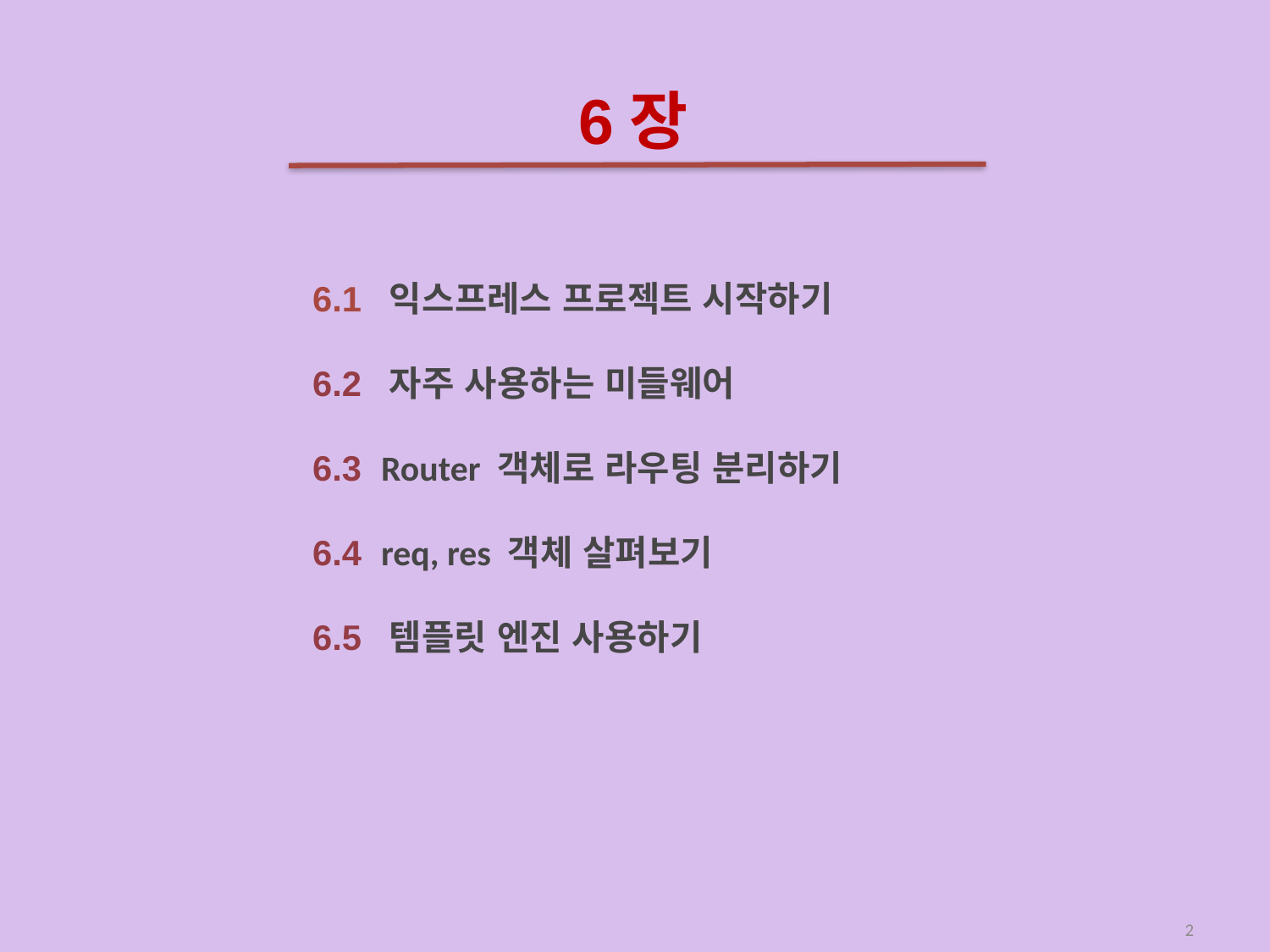

# 6장
6.1  익스프레스 프로젝트 시작하기
6.2  자주 사용하는 미들웨어
6.3  Router 객체로 라우팅 분리하기
6.4  req, res 객체 살펴보기
6.5  템플릿 엔진 사용하기
2